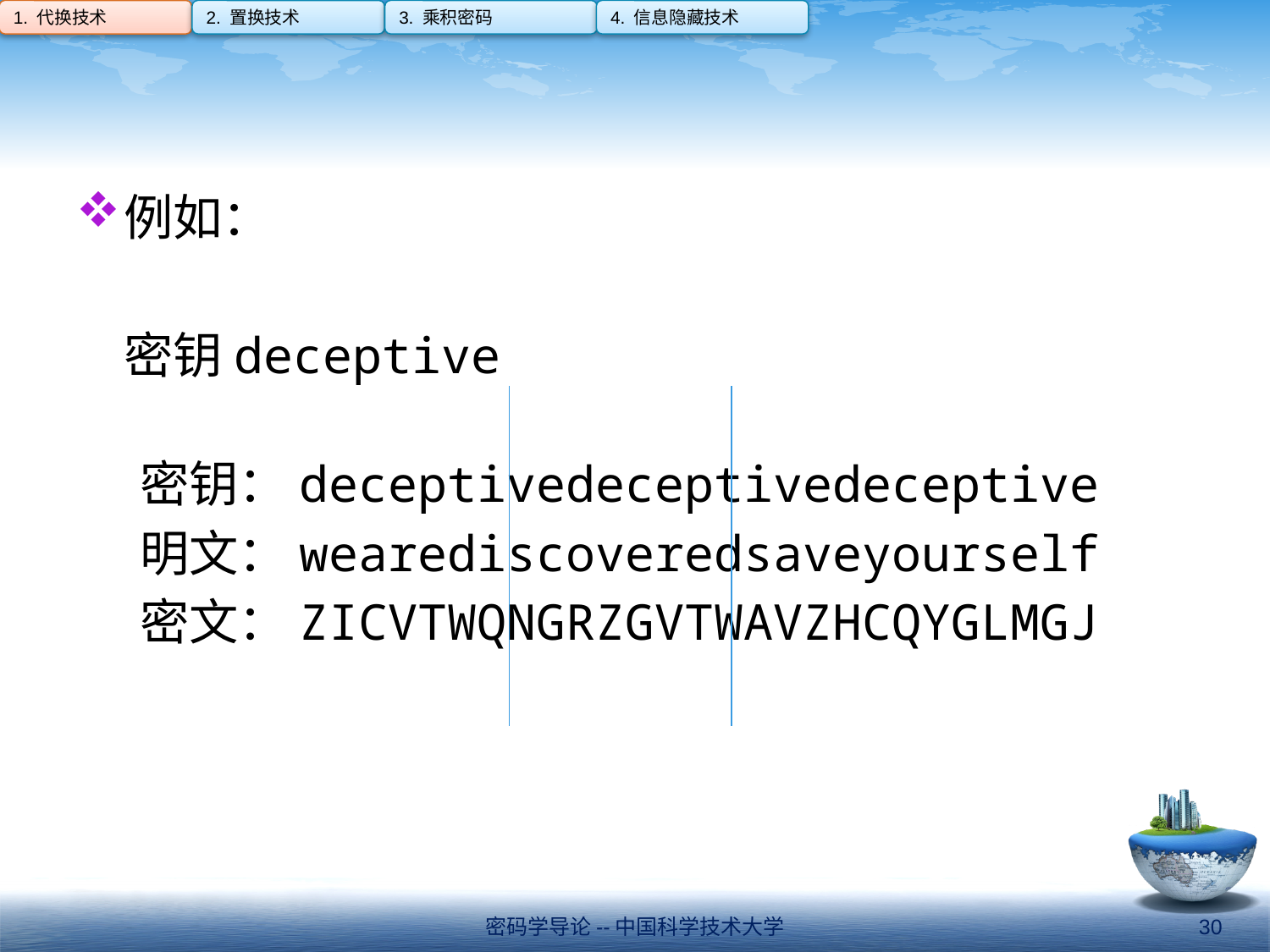

1. 代换技术
2. 置换技术
3. 乘积密码
4. 信息隐藏技术
#
例如：

	密钥deceptive

密钥：deceptivedeceptivedeceptive
明文：wearediscoveredsaveyourself
密文：ZICVTWQNGRZGVTWAVZHCQYGLMGJ
密码学导论--中国科学技术大学
30